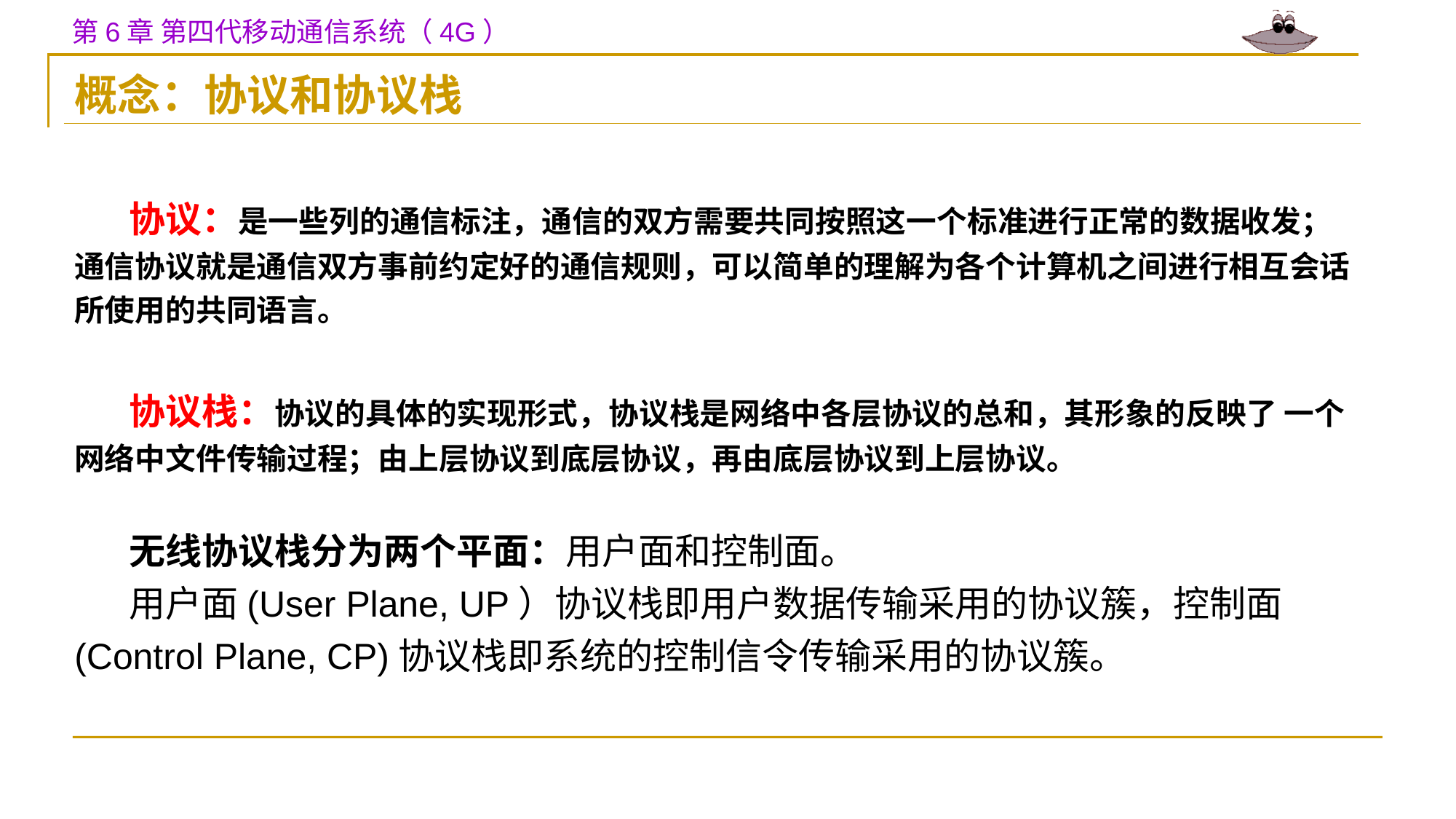

概念：协议和协议栈
协议：是一些列的通信标注，通信的双方需要共同按照这一个标准进行正常的数据收发；通信协议就是通信双方事前约定好的通信规则，可以简单的理解为各个计算机之间进行相互会话所使用的共同语言。

协议栈：协议的具体的实现形式，协议栈是网络中各层协议的总和，其形象的反映了 一个网络中文件传输过程；由上层协议到底层协议，再由底层协议到上层协议。

无线协议栈分为两个平面：用户面和控制面。
用户面(User Plane, UP）协议栈即用户数据传输采用的协议簇，控制面(Control Plane, CP)协议栈即系统的控制信令传输采用的协议簇。